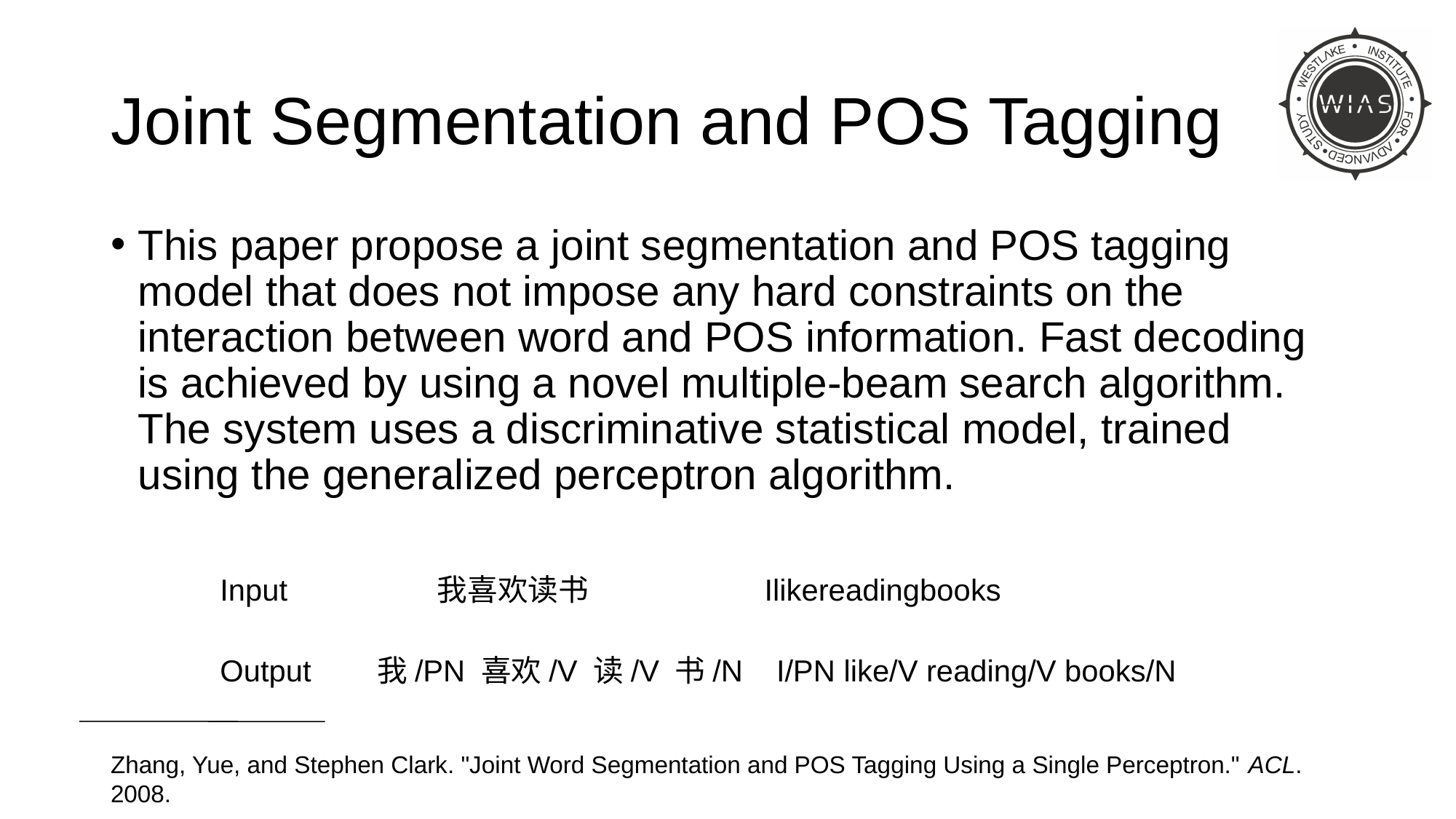

# Joint Segmentation and POS Tagging
This paper propose a joint segmentation and POS tagging model that does not impose any hard constraints on the interaction between word and POS information. Fast decoding is achieved by using a novel multiple-beam search algorithm. The system uses a discriminative statistical model, trained using the generalized perceptron algorithm.

	Input                 我喜欢读书                         Ilikereadingbooks
	Output       我/PN 喜欢/V 读/V 书/N    I/PN like/V reading/V books/N

Zhang, Yue, and Stephen Clark. "Joint Word Segmentation and POS Tagging Using a Single Perceptron." ACL. 2008.